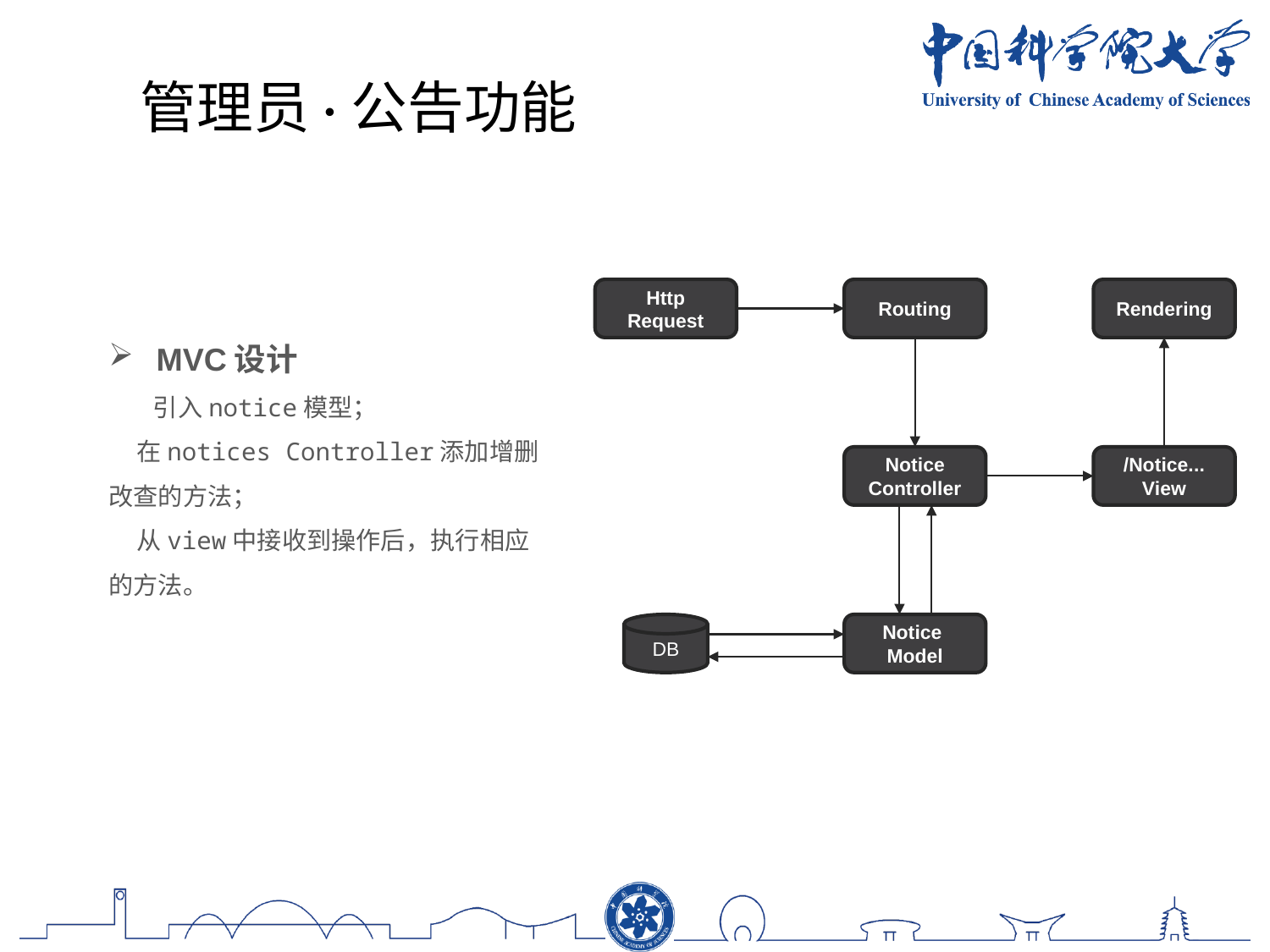

管理员·公告功能
Http Request
Routing
Rendering
Notice
Controller
/Notice... View
DB
Notice  Model
MVC设计
       引入notice模型；
    在notices Controller添加增删改查的方法；
    从view中接收到操作后，执行相应的方法。